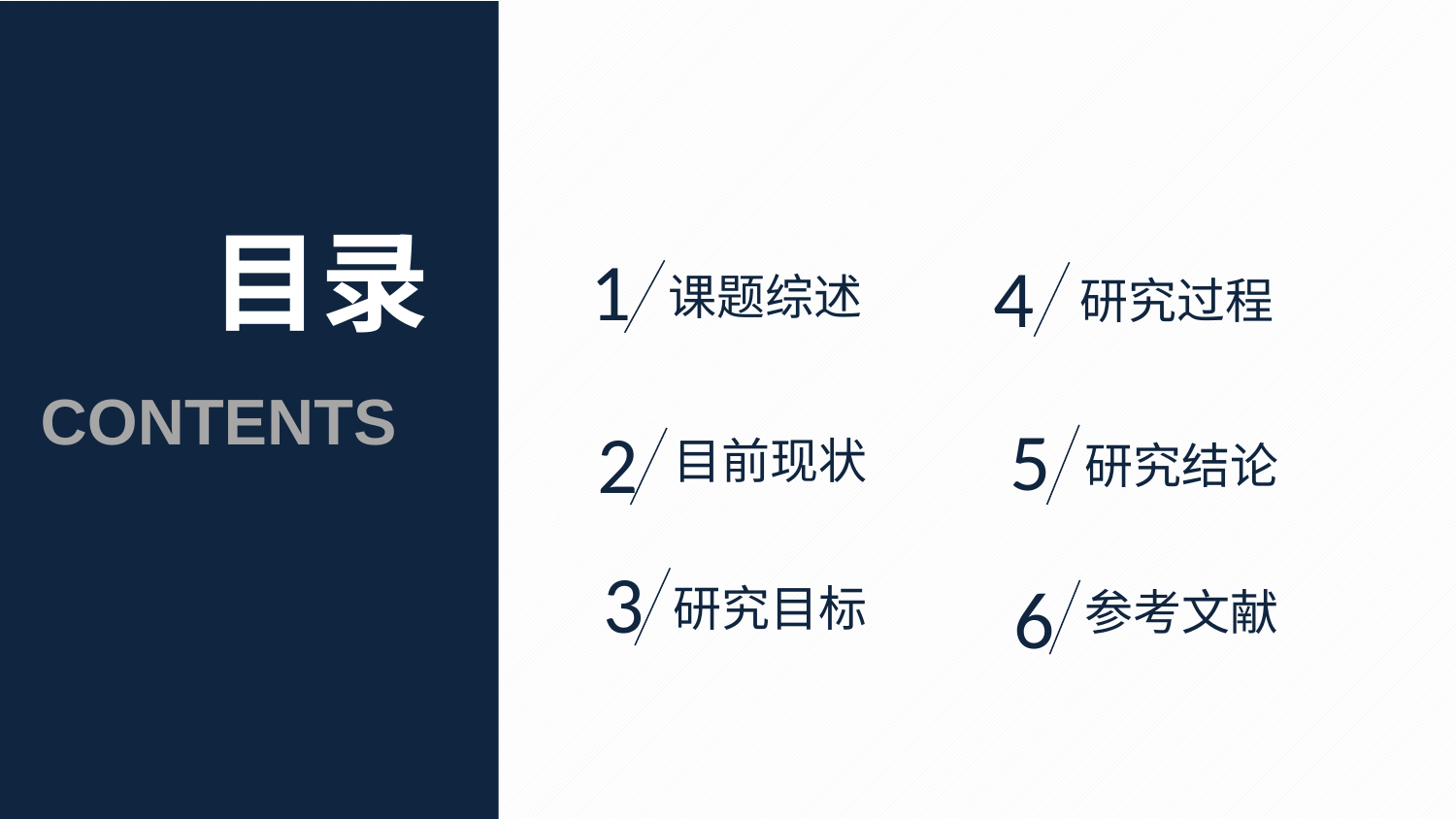

目录
1
4
课题综述
研究过程
CONTENTS
5
2
目前现状
研究结论
3
6
研究目标
参考文献